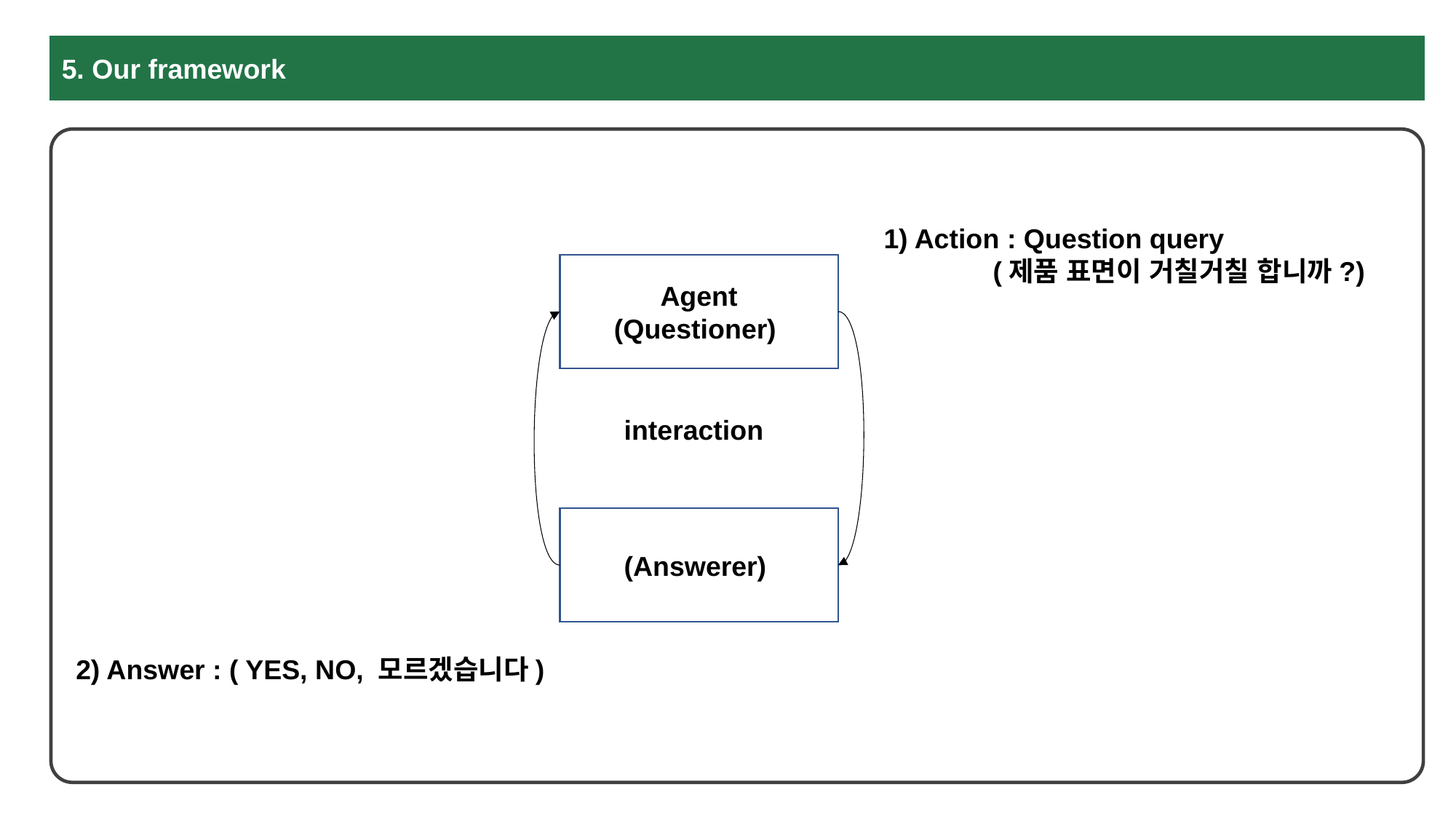

5. Our framework

1) Action : Question query
	(제품 표면이 거칠거칠 합니까?)
Agent
(Questioner)
 interaction
(Answerer)
2) Answer : ( YES, NO, 모르겠습니다)